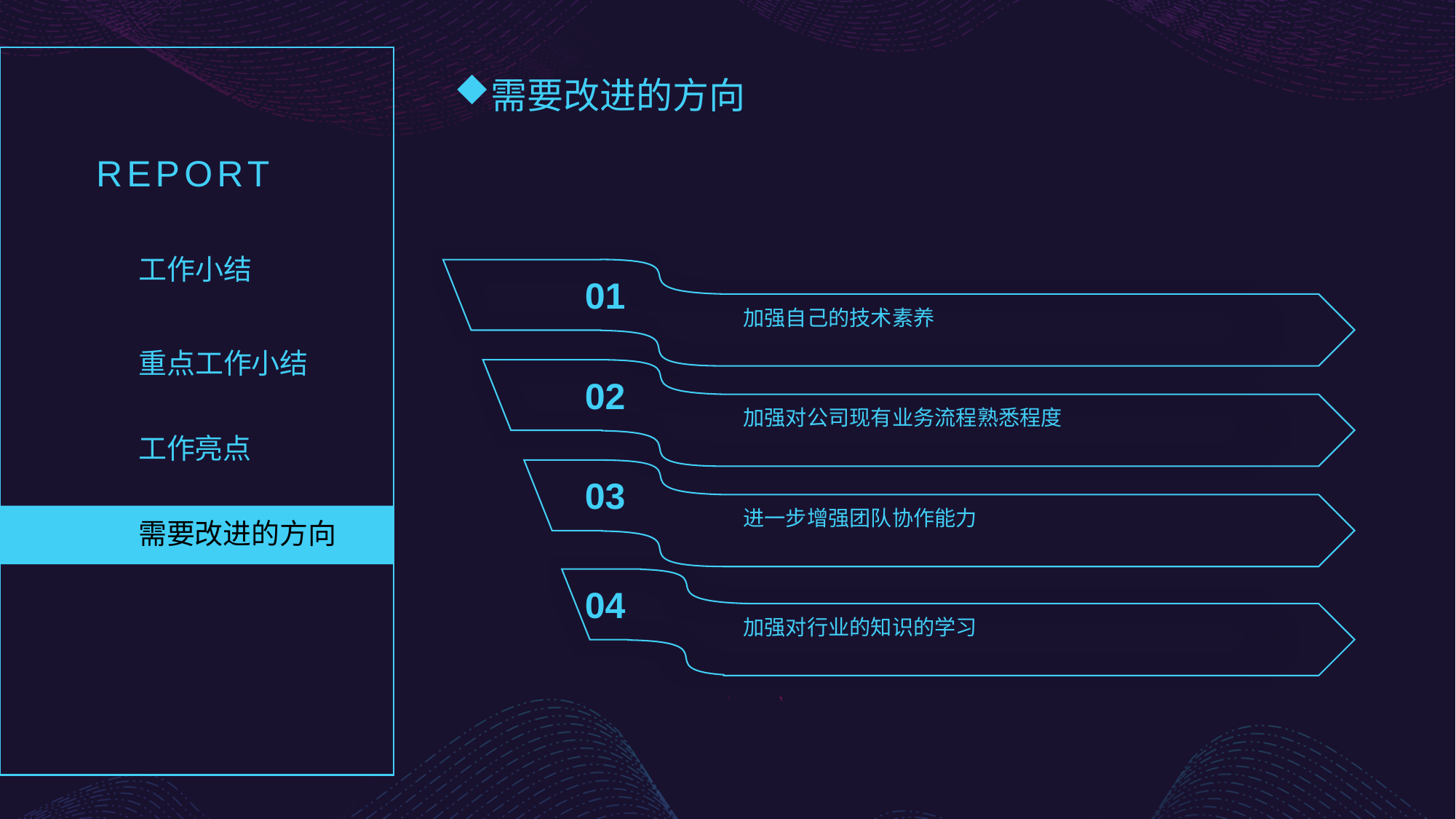

需要改进的方向
REPORT
工作小结

01
加强自己的技术素养

重点工作小结

02
加强对公司现有业务流程熟悉程度
工作亮点

03
进一步增强团队协作能力

需要改进的方向

04
加强对行业的知识的学习